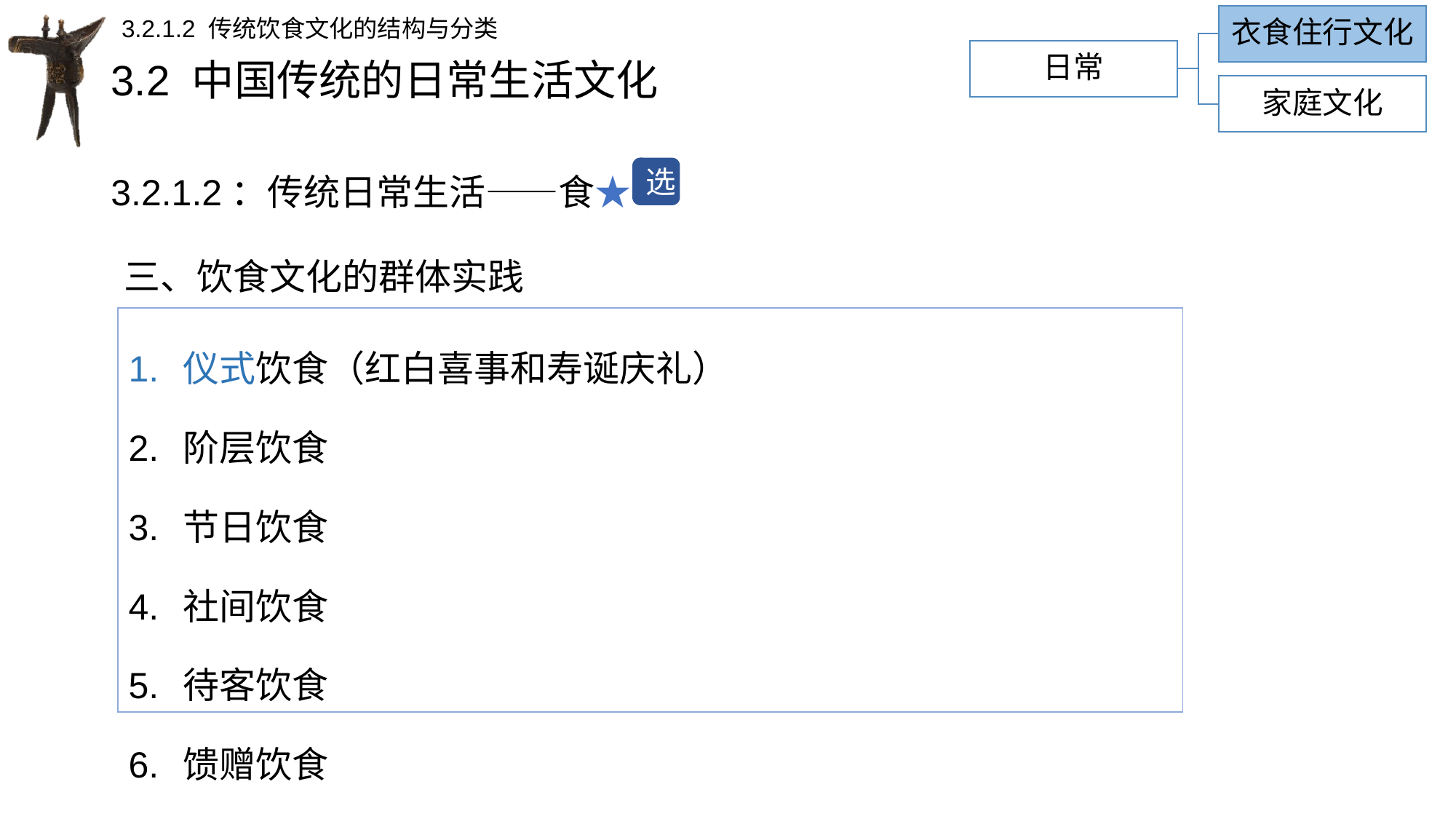

衣食住行文化
3.2.1.2 传统饮食文化的结构与分类

日常
# 3.2 中国传统的日常生活文化

家庭文化
3.2.1.2：传统日常生活——食★
选
三、饮食文化的群体实践
| 仪式饮食（红白喜事和寿诞庆礼） 阶层饮食 节日饮食 社间饮食 待客饮食 馈赠饮食 |
| --- |
75